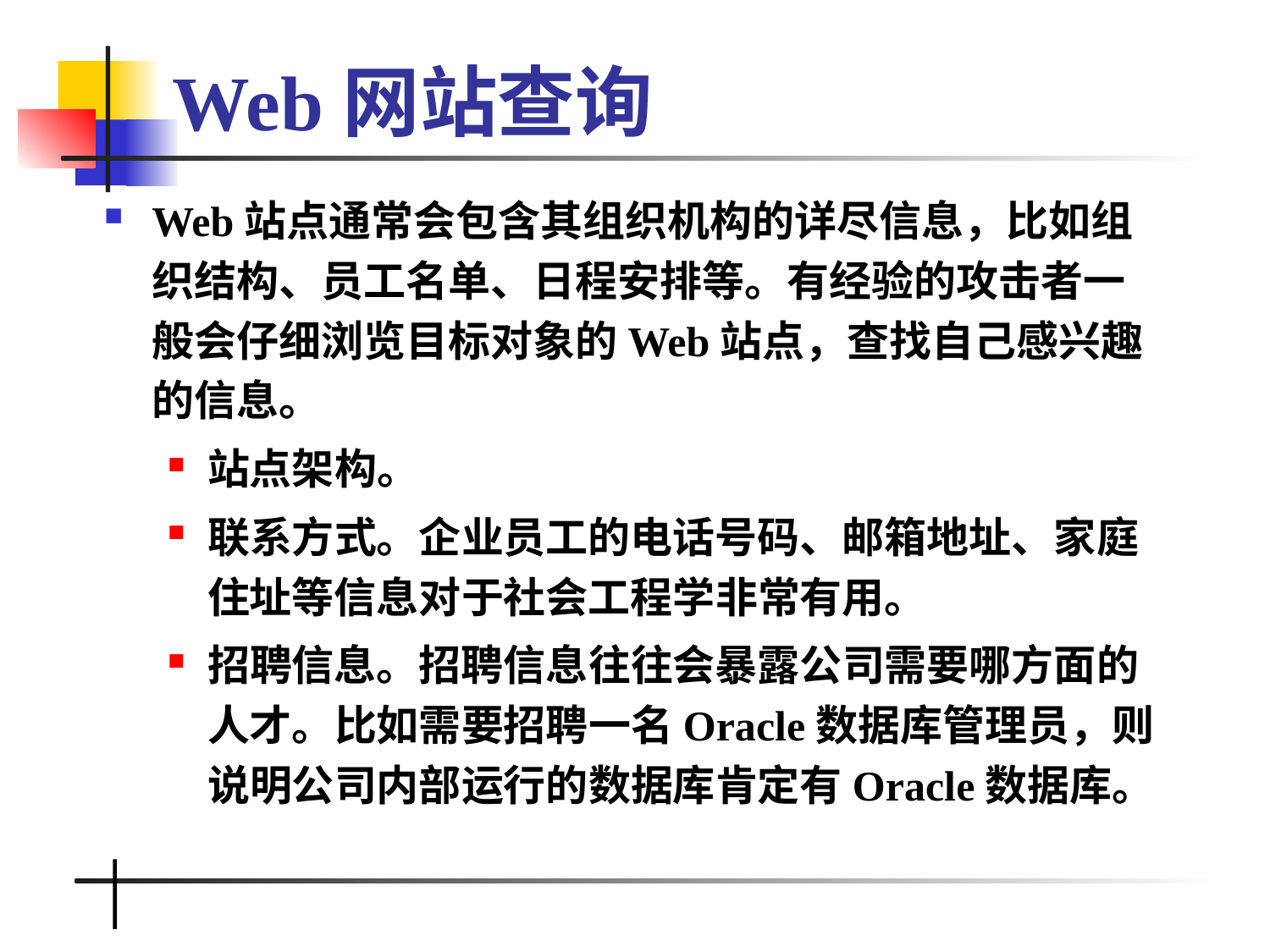

# Web网站查询
Web站点通常会包含其组织机构的详尽信息，比如组织结构、员工名单、日程安排等。有经验的攻击者一般会仔细浏览目标对象的Web站点，查找自己感兴趣的信息。
站点架构。
联系方式。企业员工的电话号码、邮箱地址、家庭住址等信息对于社会工程学非常有用。
招聘信息。招聘信息往往会暴露公司需要哪方面的人才。比如需要招聘一名Oracle数据库管理员，则说明公司内部运行的数据库肯定有Oracle数据库。